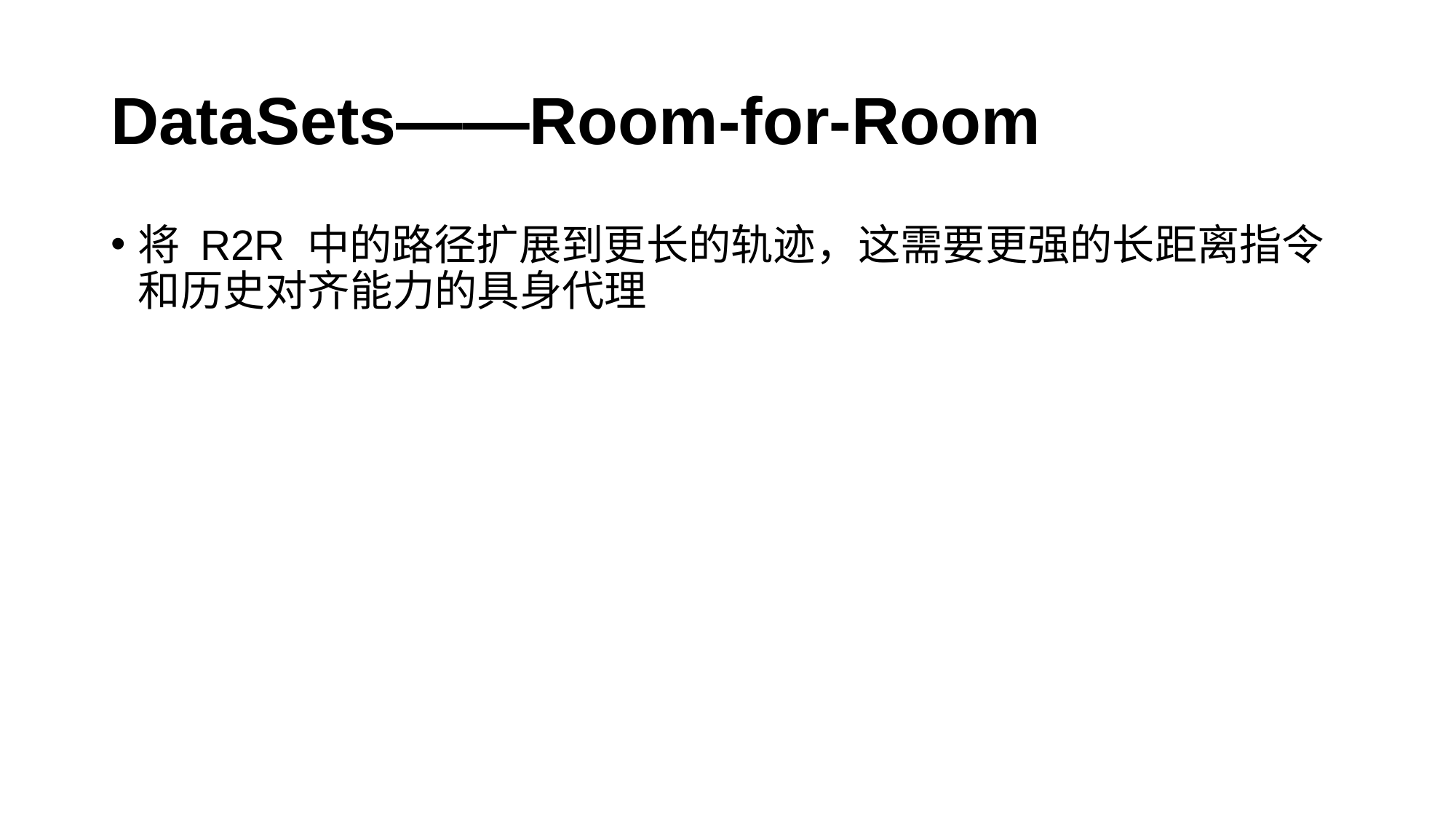

# DataSets——Room-for-Room
将 R2R 中的路径扩展到更长的轨迹，这需要更强的长距离指令和历史对齐能力的具身代理